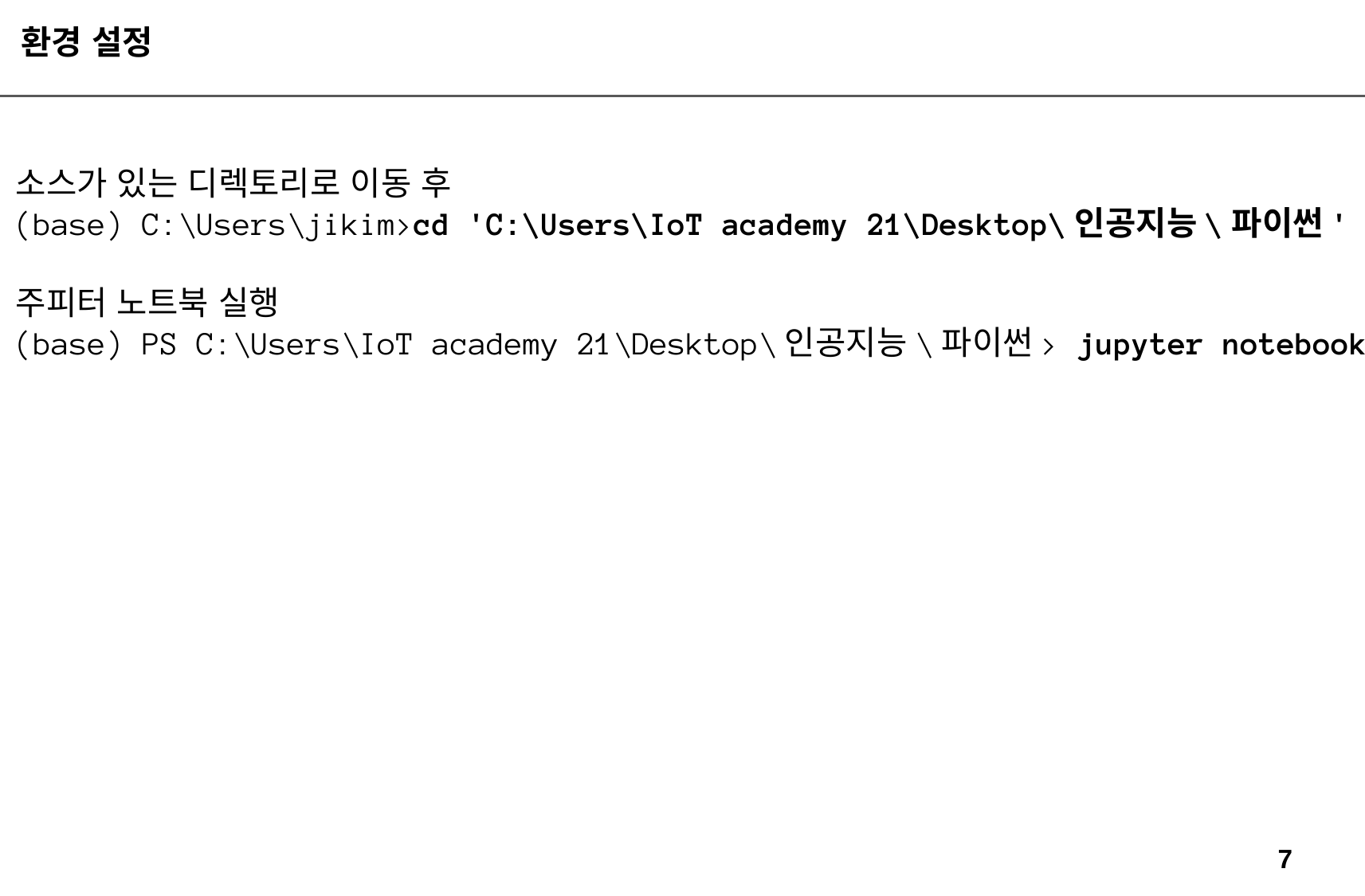

환경 설정

소스가 있는 디렉토리로 이동 후
(base) C:\Users\jikim>cd 'C:\Users\IoT academy 21\Desktop\인공지능\파이썬'

주피터 노트북 실행
(base) PS C:\Users\IoT academy 21\Desktop\인공지능\파이썬> jupyter notebook